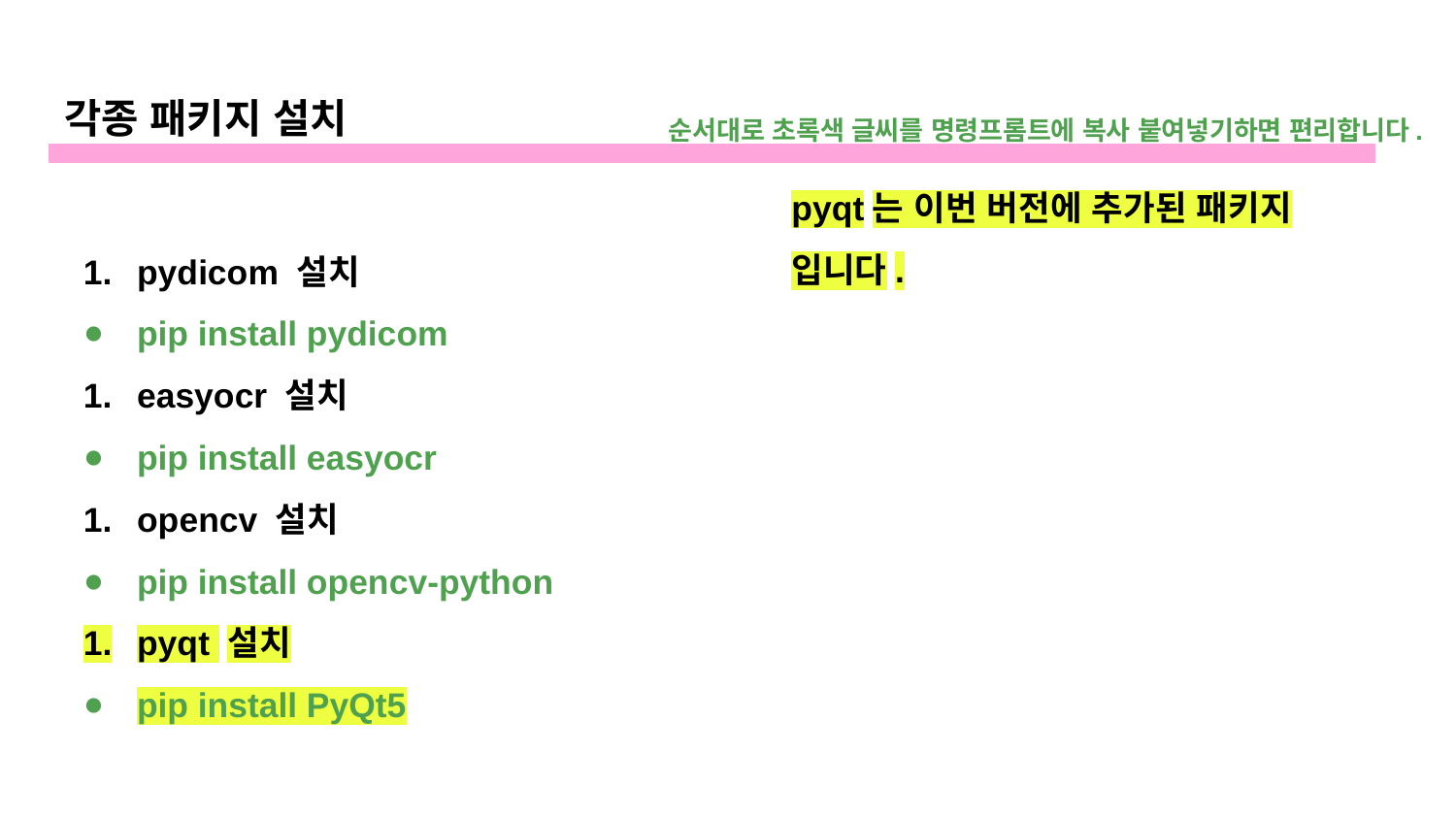

각종 패키지 설치
순서대로 초록색 글씨를 명령프롬트에 복사 붙여넣기하면 편리합니다.

pyqt는 이번 버전에 추가된 패키지 입니다.
pydicom 설치
pip install pydicom
easyocr 설치
pip install easyocr
opencv 설치
pip install opencv-python
pyqt 설치
pip install PyQt5